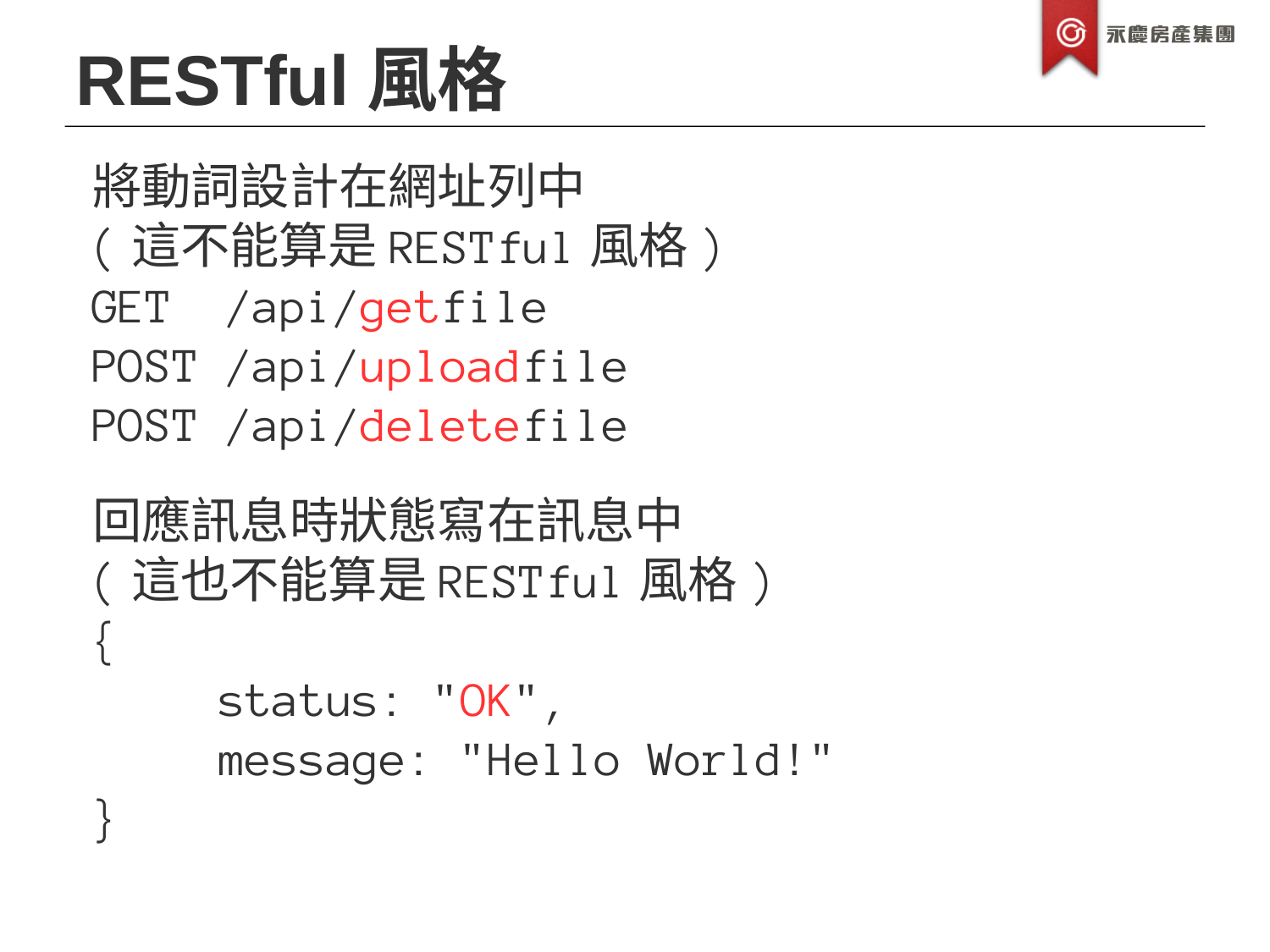

RESTful風格

將動詞設計在網址列中
(這不能算是RESTful風格)
GET  /api/getfile
POST /api/uploadfile
POST /api/deletefile

回應訊息時狀態寫在訊息中
(這也不能算是RESTful風格)
{
	status: "OK",
	message: "Hello World!"
}